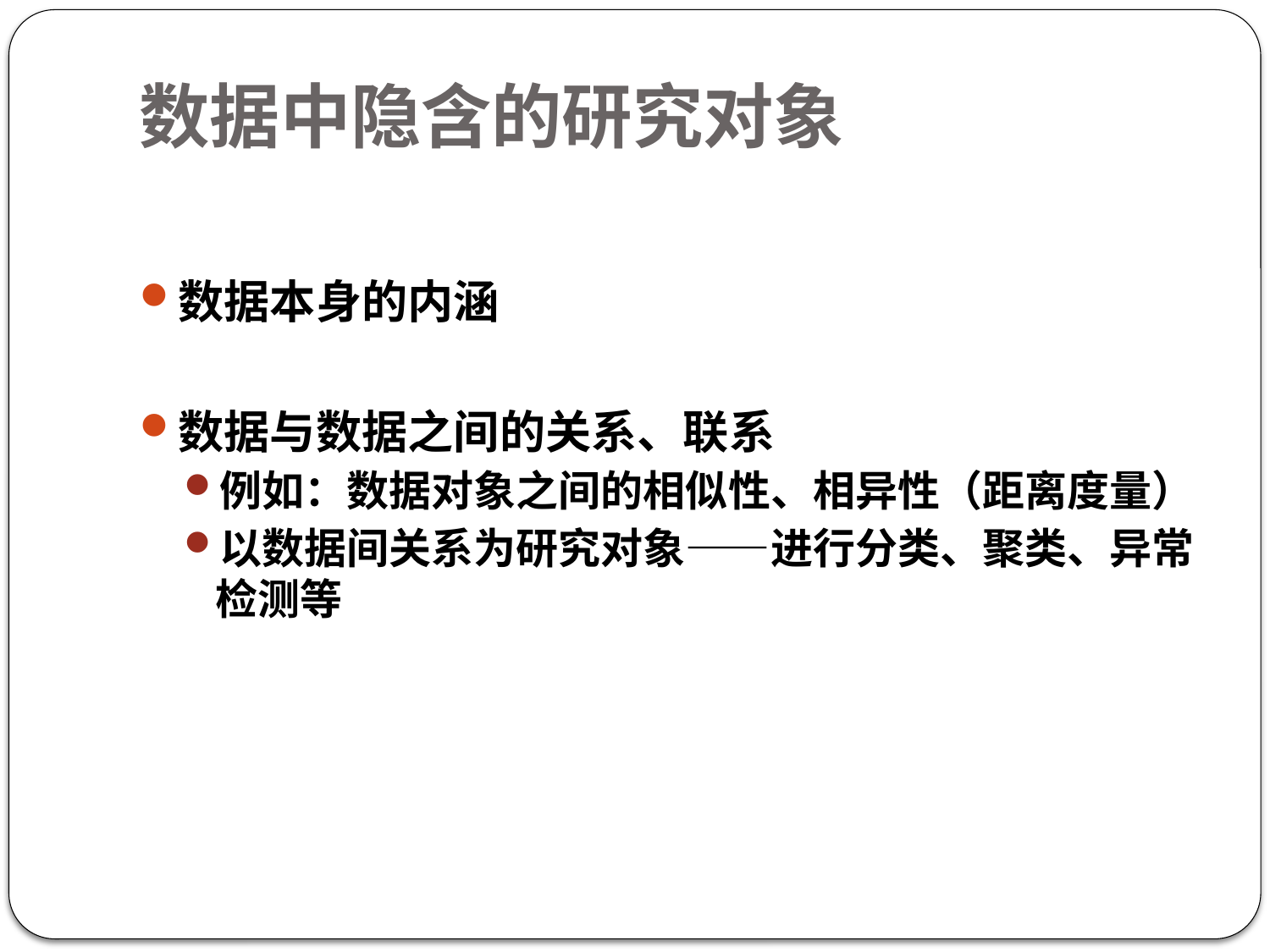

# 数据中隐含的研究对象

数据本身的内涵

数据与数据之间的关系、联系
例如：数据对象之间的相似性、相异性（距离度量）
以数据间关系为研究对象——进行分类、聚类、异常检测等